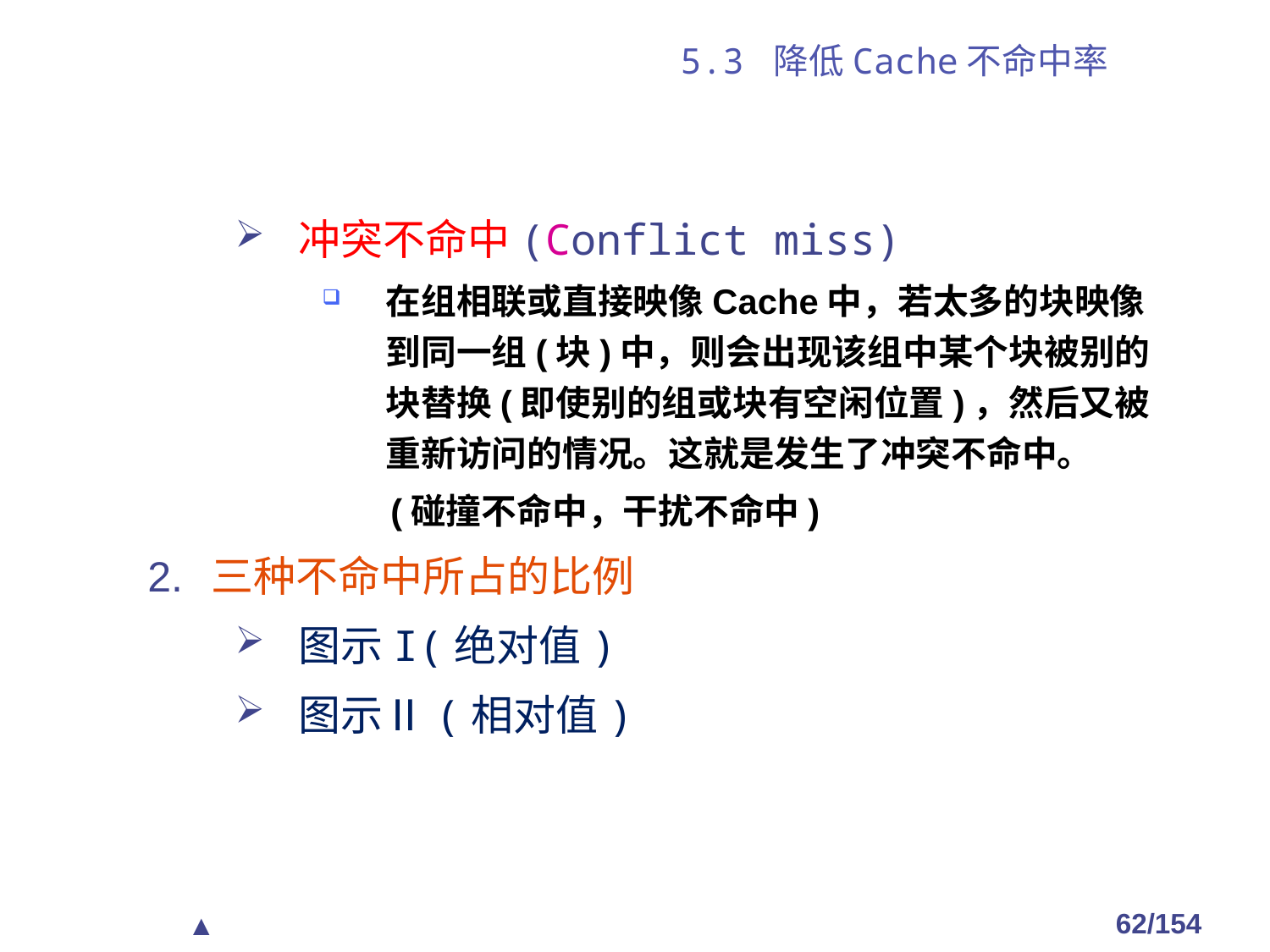

# 5.3 降低Cache不命中率
冲突不命中(Conflict miss)
在组相联或直接映像Cache中，若太多的块映像到同一组(块)中，则会出现该组中某个块被别的块替换(即使别的组或块有空闲位置)，然后又被重新访问的情况。这就是发生了冲突不命中。
       (碰撞不命中，干扰不命中)
三种不命中所占的比例
图示I(绝对值)
图示Ⅱ(相对值)